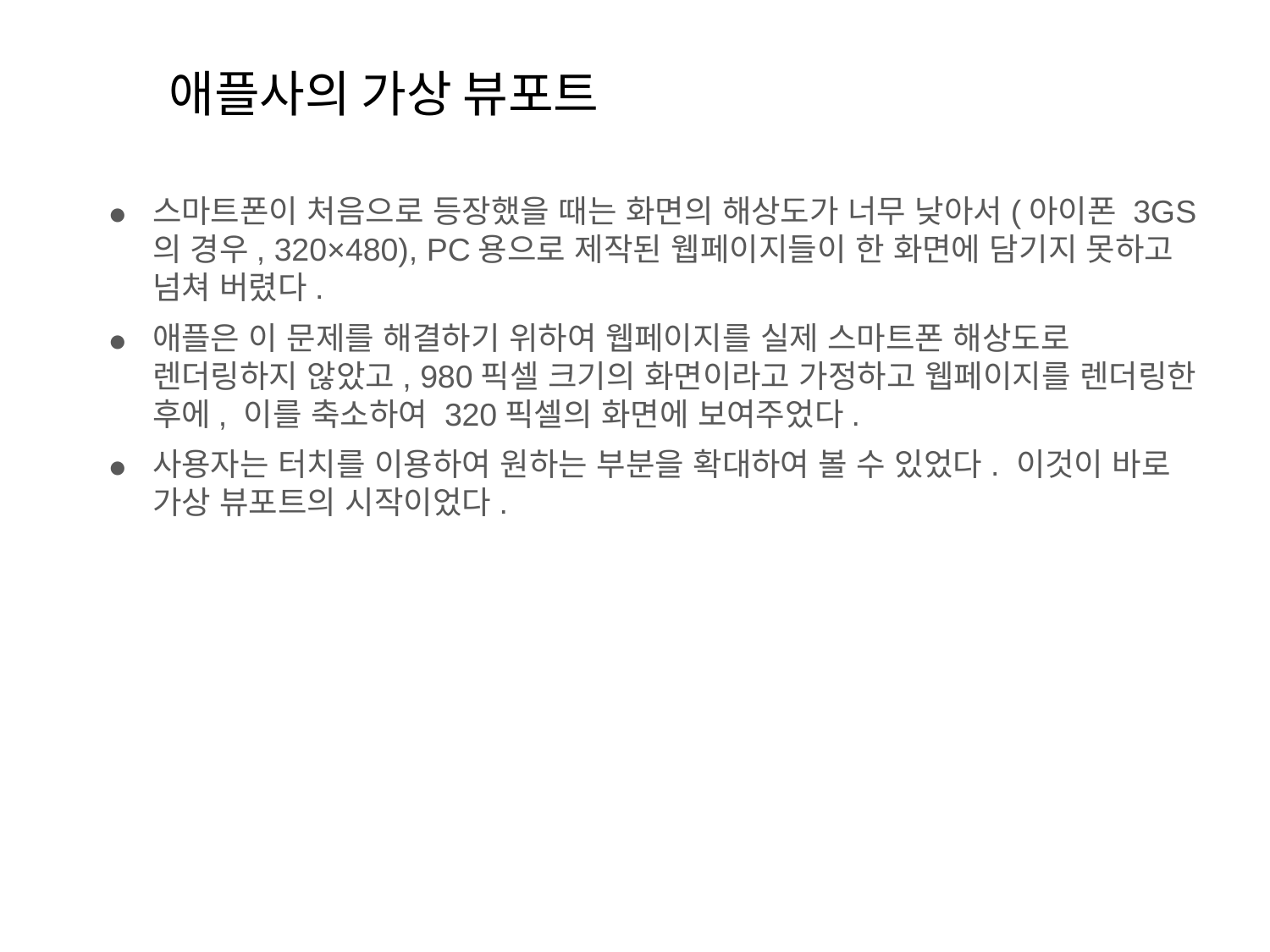

# 애플사의 가상 뷰포트
스마트폰이 처음으로 등장했을 때는 화면의 해상도가 너무 낮아서(아이폰 3GS의 경우, 320×480), PC용으로 제작된 웹페이지들이 한 화면에 담기지 못하고 넘쳐 버렸다.
애플은 이 문제를 해결하기 위하여 웹페이지를 실제 스마트폰 해상도로 렌더링하지 않았고, 980픽셀 크기의 화면이라고 가정하고 웹페이지를 렌더링한 후에, 이를 축소하여 320픽셀의 화면에 보여주었다.
사용자는 터치를 이용하여 원하는 부분을 확대하여 볼 수 있었다. 이것이 바로 가상 뷰포트의 시작이었다.